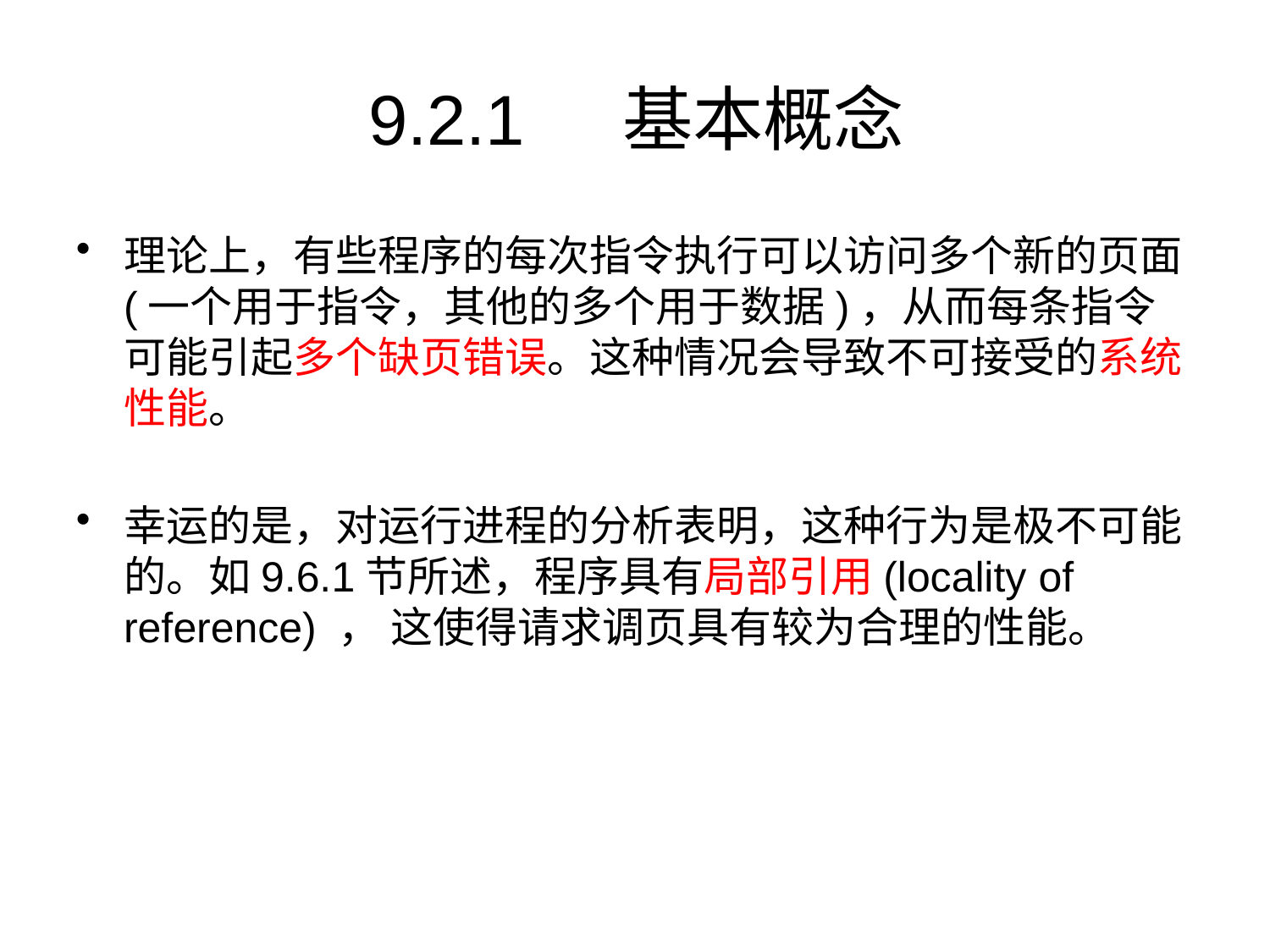

# 9.2.1	基本概念
理论上，有些程序的每次指令执行可以访问多个新的页面(一个用于指令，其他的多个用于数据)，从而每条指令可能引起多个缺页错误。这种情况会导致不可接受的系统性能。

幸运的是，对运行进程的分析表明，这种行为是极不可能的。如9.6.1节所述，程序具有局部引用(locality of reference) ， 这使得请求调页具有较为合理的性能。